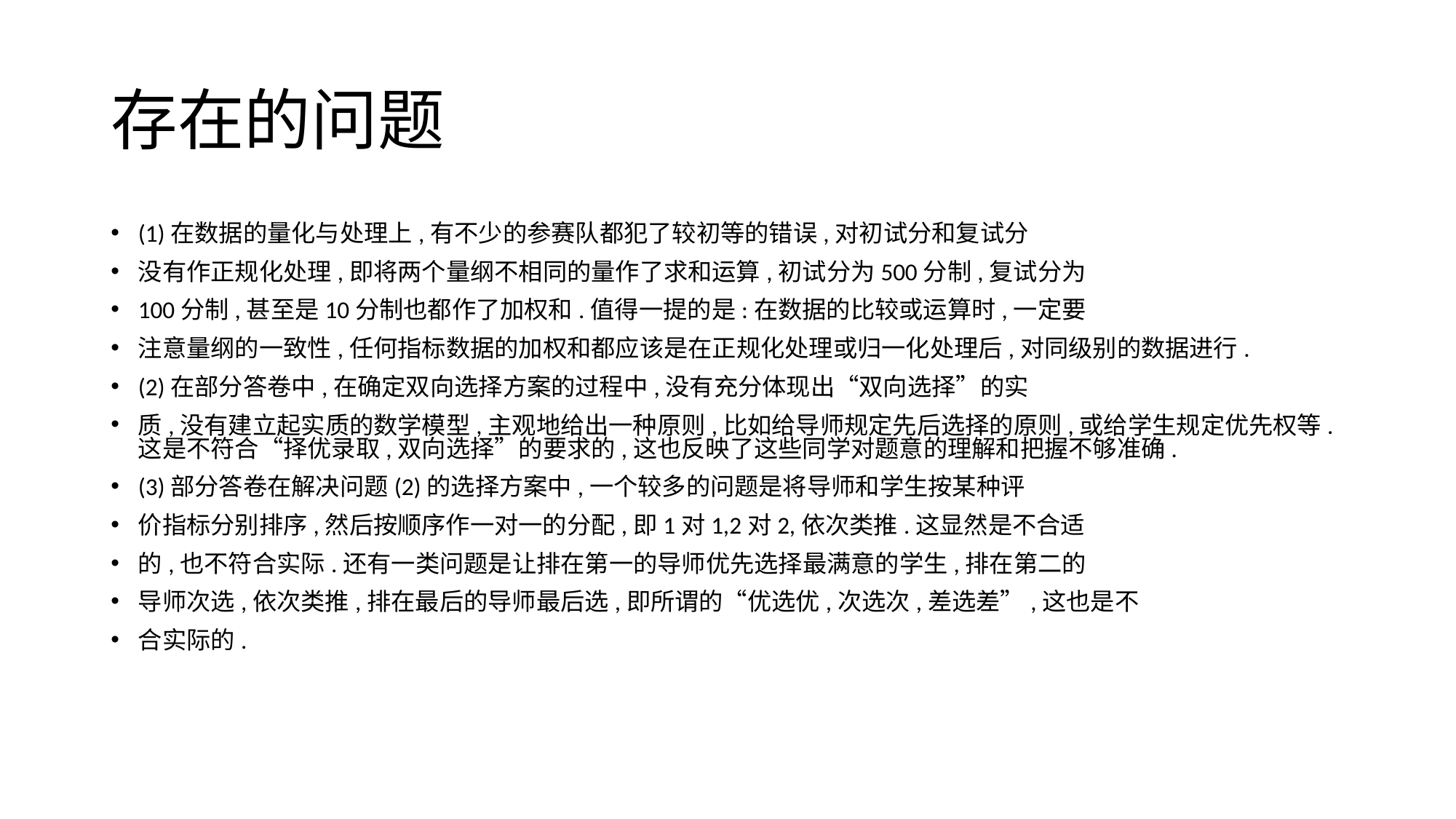

# 存在的问题
(1)在数据的量化与处理上,有不少的参赛队都犯了较初等的错误,对初试分和复试分
没有作正规化处理,即将两个量纲不相同的量作了求和运算,初试分为500分制,复试分为
100分制,甚至是10分制也都作了加权和.值得一提的是:在数据的比较或运算时,一定要
注意量纲的一致性,任何指标数据的加权和都应该是在正规化处理或归一化处理后,对同级别的数据进行.
(2)在部分答卷中,在确定双向选择方案的过程中,没有充分体现出“双向选择”的实
质,没有建立起实质的数学模型,主观地给出一种原则,比如给导师规定先后选择的原则,或给学生规定优先权等.这是不符合“择优录取,双向选择”的要求的,这也反映了这些同学对题意的理解和把握不够准确.
(3)部分答卷在解决问题(2)的选择方案中,一个较多的问题是将导师和学生按某种评
价指标分别排序,然后按顺序作一对一的分配,即1对1,2对2,依次类推.这显然是不合适
的,也不符合实际.还有一类问题是让排在第一的导师优先选择最满意的学生,排在第二的
导师次选,依次类推,排在最后的导师最后选,即所谓的“优选优,次选次,差选差”,这也是不
合实际的.